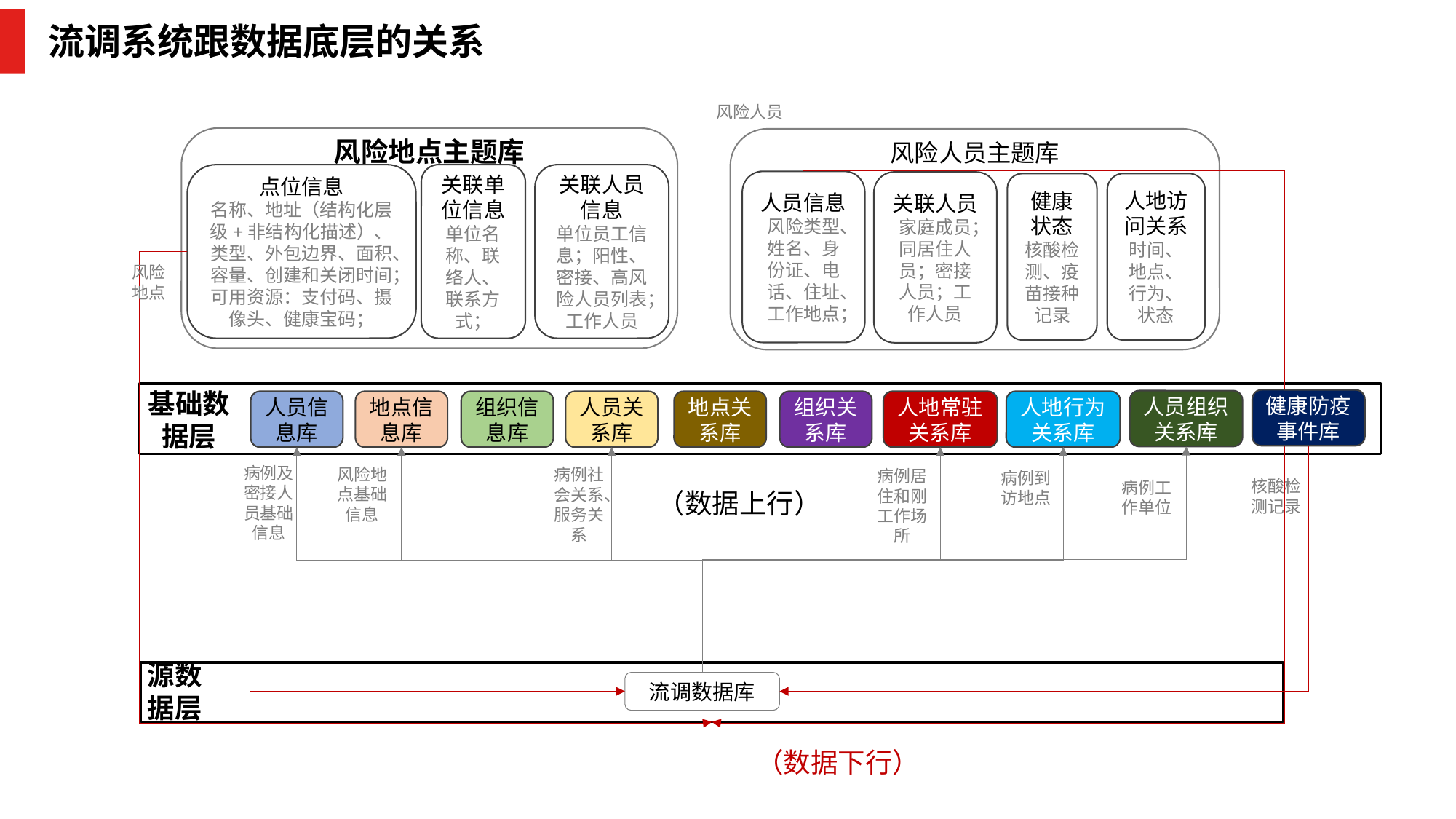

# 流调系统跟数据底层的关系
风险人员
风险地点主题库

风险人员主题库

点位信息
名称、地址（结构化层级+非结构化描述）、类型、外包边界、面积、容量、创建和关闭时间；
可用资源：支付码、摄像头、健康宝码；
关联单位信息
单位名称、联络人、联系方式；
关联人员信息
单位员工信息；阳性、密接、高风险人员列表；工作人员
人员信息
风险类型、姓名、身份证、电话、住址、工作地点；
关联人员
家庭成员；同居住人员；密接人员；工作人员
人地访问关系
时间、地点、行为、状态
健康状态
核酸检测、疫苗接种记录
风险地点
基础数据层

健康防疫事件库
人员组织关系库
人员信息库
地点信息库
组织信息库
人员关系库
地点关系库
组织关系库
人地常驻关系库
人地行为关系库
病例及密接人员基础信息
风险地点基础信息
病例社会关系、服务关系
病例居住和刚工作场所
病例到访地点
核酸检测记录
病例工作单位
（数据上行）
源数据层

流调数据库
（数据下行）